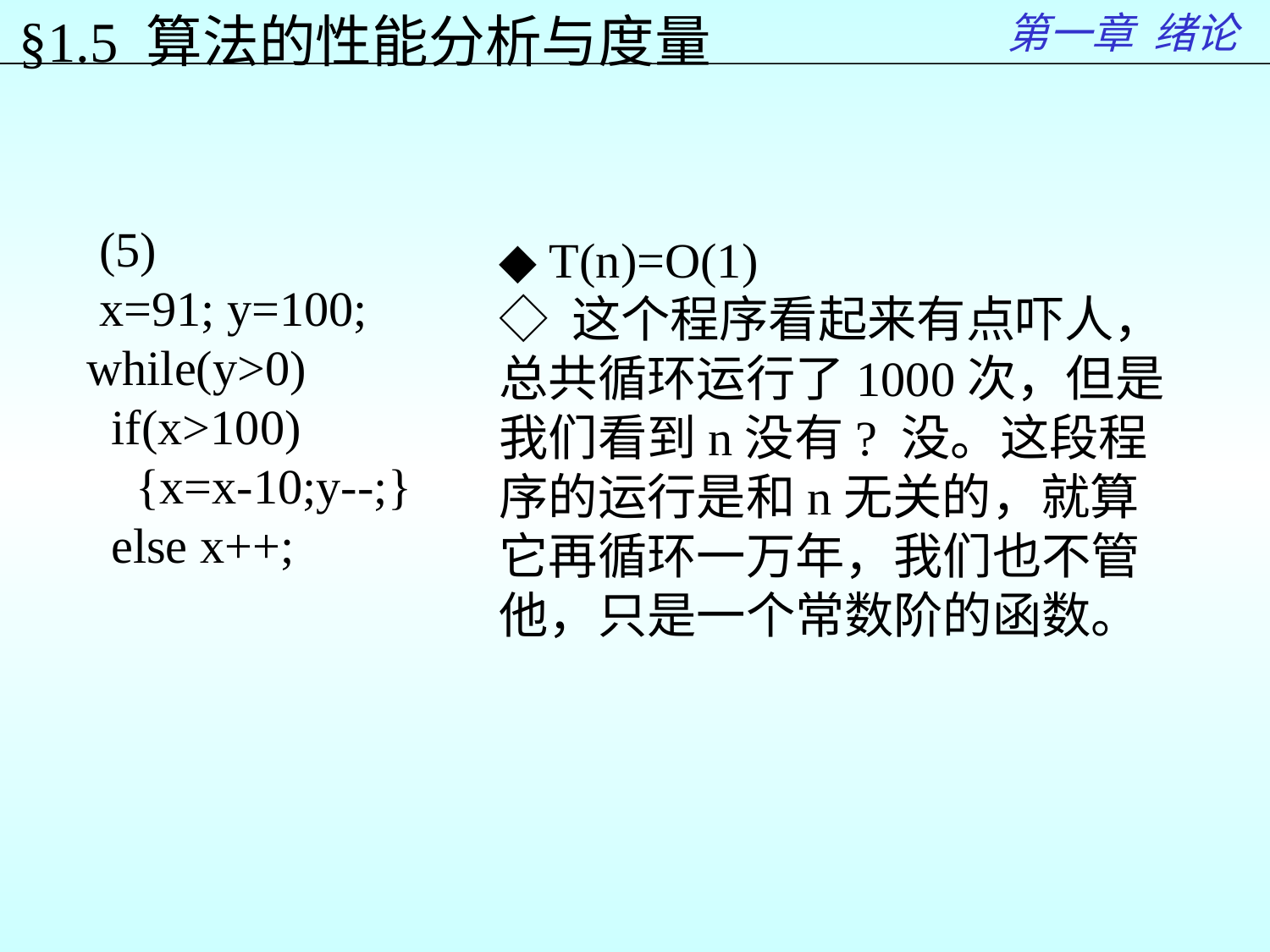

第一章  绪论

§1.5 算法的性能分析与度量
 (5)
 x=91; y=100;
while(y>0)
  if(x>100)
    {x=x-10;y--;}
  else x++;
◆ T(n)=O(1)
◇ 这个程序看起来有点吓人，总共循环运行了1000次，但是我们看到n没有? 没。这段程序的运行是和n无关的，就算它再循环一万年，我们也不管他，只是一个常数阶的函数。